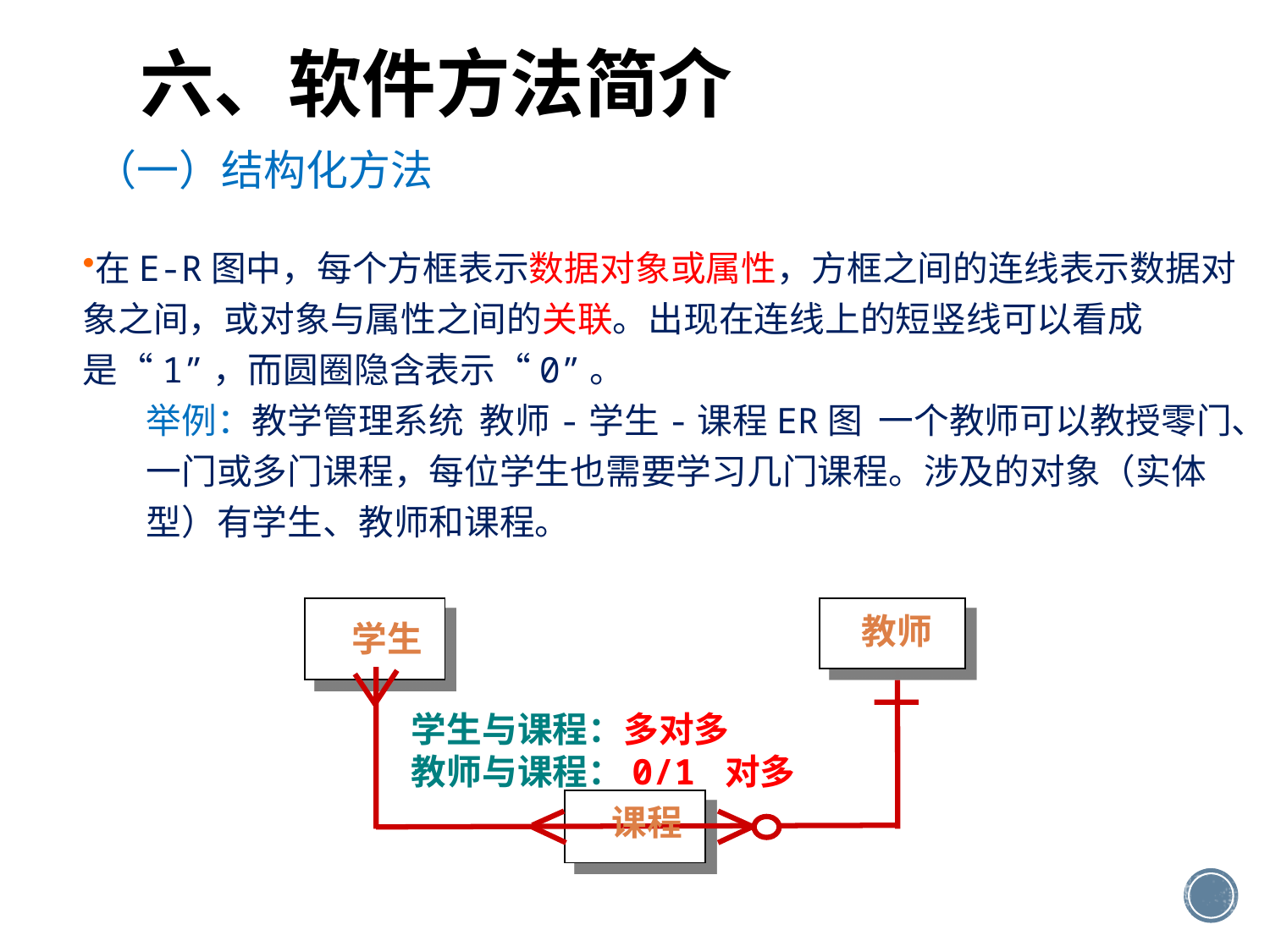

# 六、软件方法简介
（一）结构化方法
在E-R图中，每个方框表示数据对象或属性，方框之间的连线表示数据对象之间，或对象与属性之间的关联。出现在连线上的短竖线可以看成是“1”，而圆圈隐含表示“0”。
举例：教学管理系统  教师-学生-课程ER图  一个教师可以教授零门、一门或多门课程，每位学生也需要学习几门课程。涉及的对象（实体型）有学生、教师和课程。

教师
学生

学生与课程：多对多
教师与课程：0/1 对多

课程